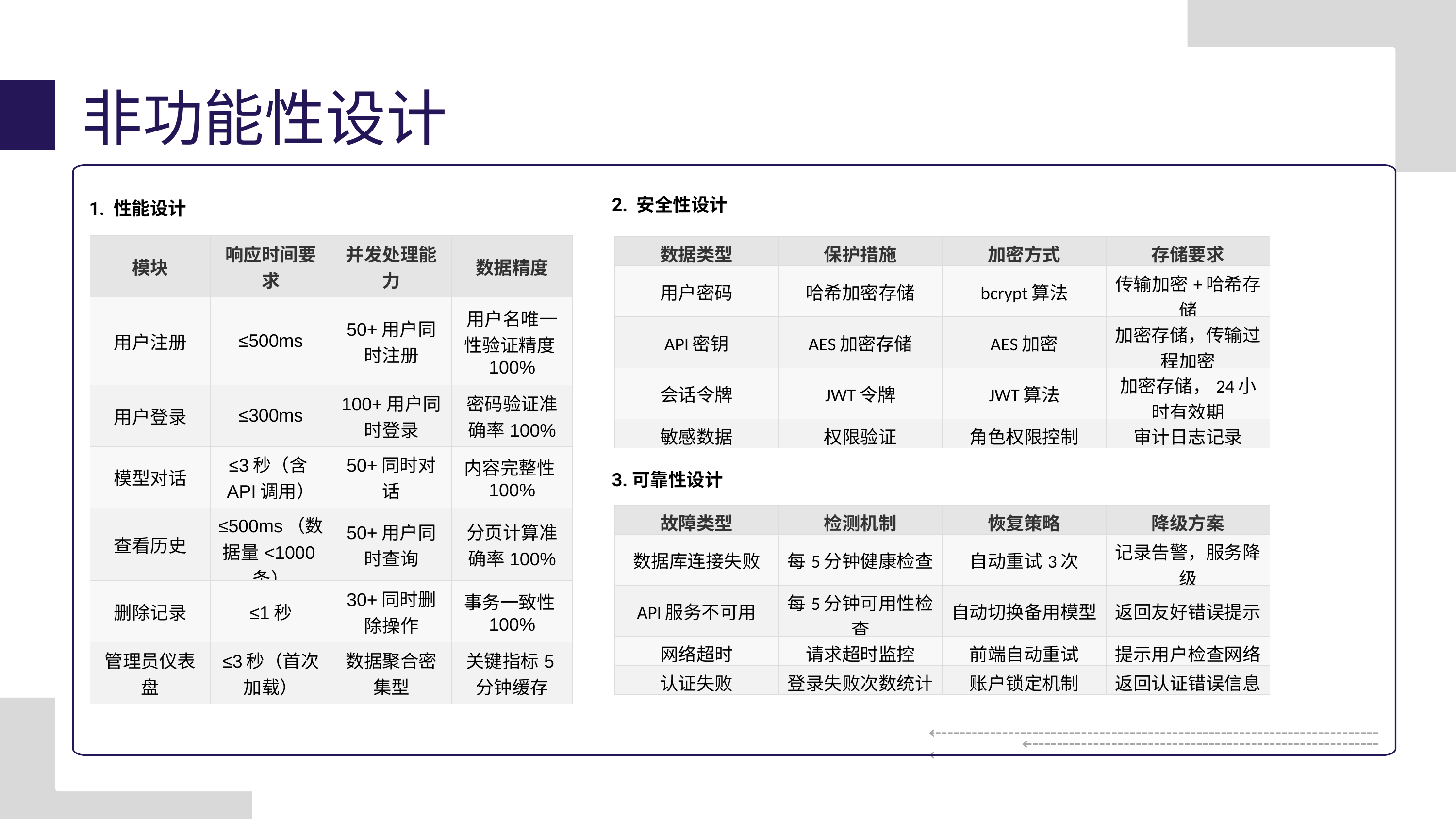

非功能性设计

2. 安全性设计
1. 性能设计

| 模块 | 响应时间要求 | 并发处理能力 | 数据精度 |
| --- | --- | --- | --- |
| 用户注册 | ≤500ms | 50+用户同时注册 | 用户名唯一性验证精度100% |
| 用户登录 | ≤300ms | 100+用户同时登录 | 密码验证准确率100% |
| 模型对话 | ≤3秒（含API调用） | 50+同时对话 | 内容完整性100% |
| 查看历史 | ≤500ms（数据量<1000条） | 50+用户同时查询 | 分页计算准确率100% |
| 删除记录 | ≤1秒 | 30+同时删除操作 | 事务一致性100% |
| 管理员仪表盘 | ≤3秒（首次加载） | 数据聚合密集型 | 关键指标5分钟缓存 |
| 数据类型 | 保护措施 | 加密方式 | 存储要求 |
| --- | --- | --- | --- |
| 用户密码 | 哈希加密存储 | bcrypt算法 | 传输加密+哈希存储 |
| API密钥 | AES加密存储 | AES加密 | 加密存储，传输过程加密 |
| 会话令牌 | JWT令牌 | JWT算法 | 加密存储，24小时有效期 |
| 敏感数据 | 权限验证 | 角色权限控制 | 审计日志记录 |
3.可靠性设计
| 故障类型 | 检测机制 | 恢复策略 | 降级方案 |
| --- | --- | --- | --- |
| 数据库连接失败 | 每5分钟健康检查 | 自动重试3次 | 记录告警，服务降级 |
| API服务不可用 | 每5分钟可用性检查 | 自动切换备用模型 | 返回友好错误提示 |
| 网络超时 | 请求超时监控 | 前端自动重试 | 提示用户检查网络 |
| 认证失败 | 登录失败次数统计 | 账户锁定机制 | 返回认证错误信息 |